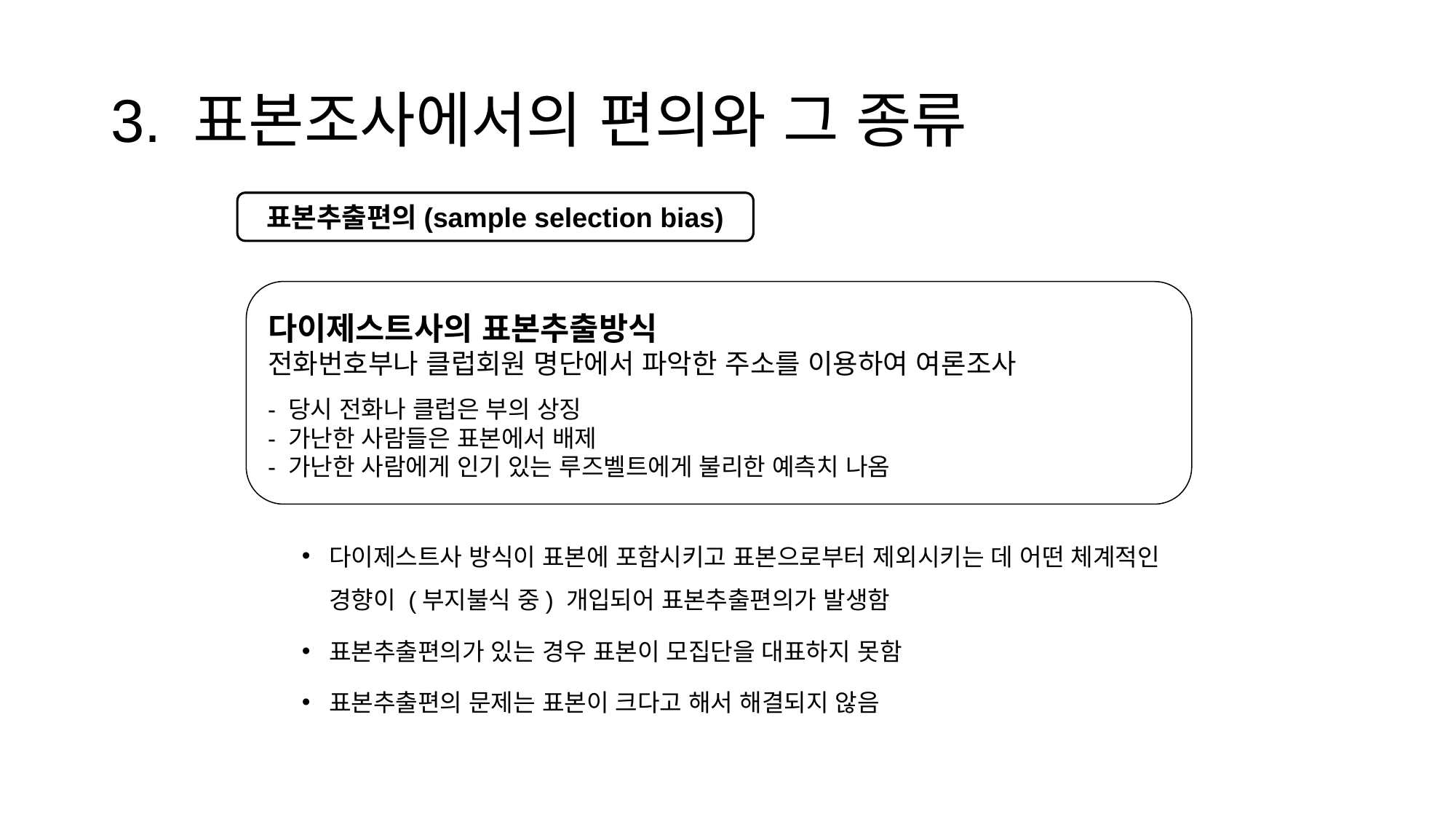

# 3. 표본조사에서의 편의와 그 종류

다이제스트사 방식이 표본에 포함시키고 표본으로부터 제외시키는 데 어떤 체계적인 경향이 (부지불식 중) 개입되어 표본추출편의가 발생함
표본추출편의가 있는 경우 표본이 모집단을 대표하지 못함
표본추출편의 문제는 표본이 크다고 해서 해결되지 않음
표본추출편의(sample selection bias)

다이제스트사의 표본추출방식
전화번호부나 클럽회원 명단에서 파악한 주소를 이용하여 여론조사

- 당시 전화나 클럽은 부의 상징
- 가난한 사람들은 표본에서 배제
- 가난한 사람에게 인기 있는 루즈벨트에게 불리한 예측치 나옴